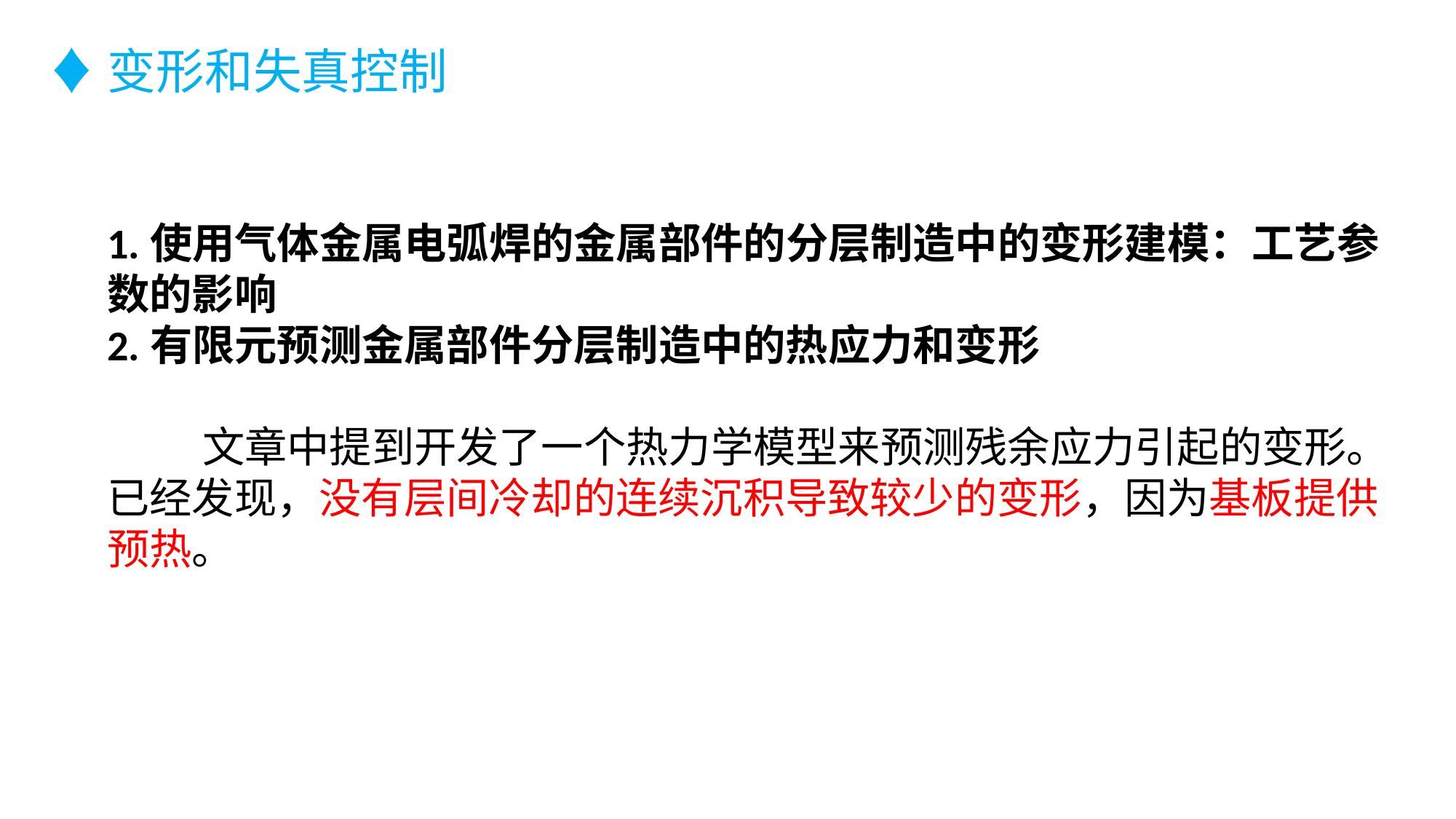

♦变形和失真控制
1.使用气体金属电弧焊的金属部件的分层制造中的变形建模：工艺参数的影响
2.有限元预测金属部件分层制造中的热应力和变形

         文章中提到开发了一个热力学模型来预测残余应力引起的变形。已经发现，没有层间冷却的连续沉积导致较少的变形，因为基板提供预热。